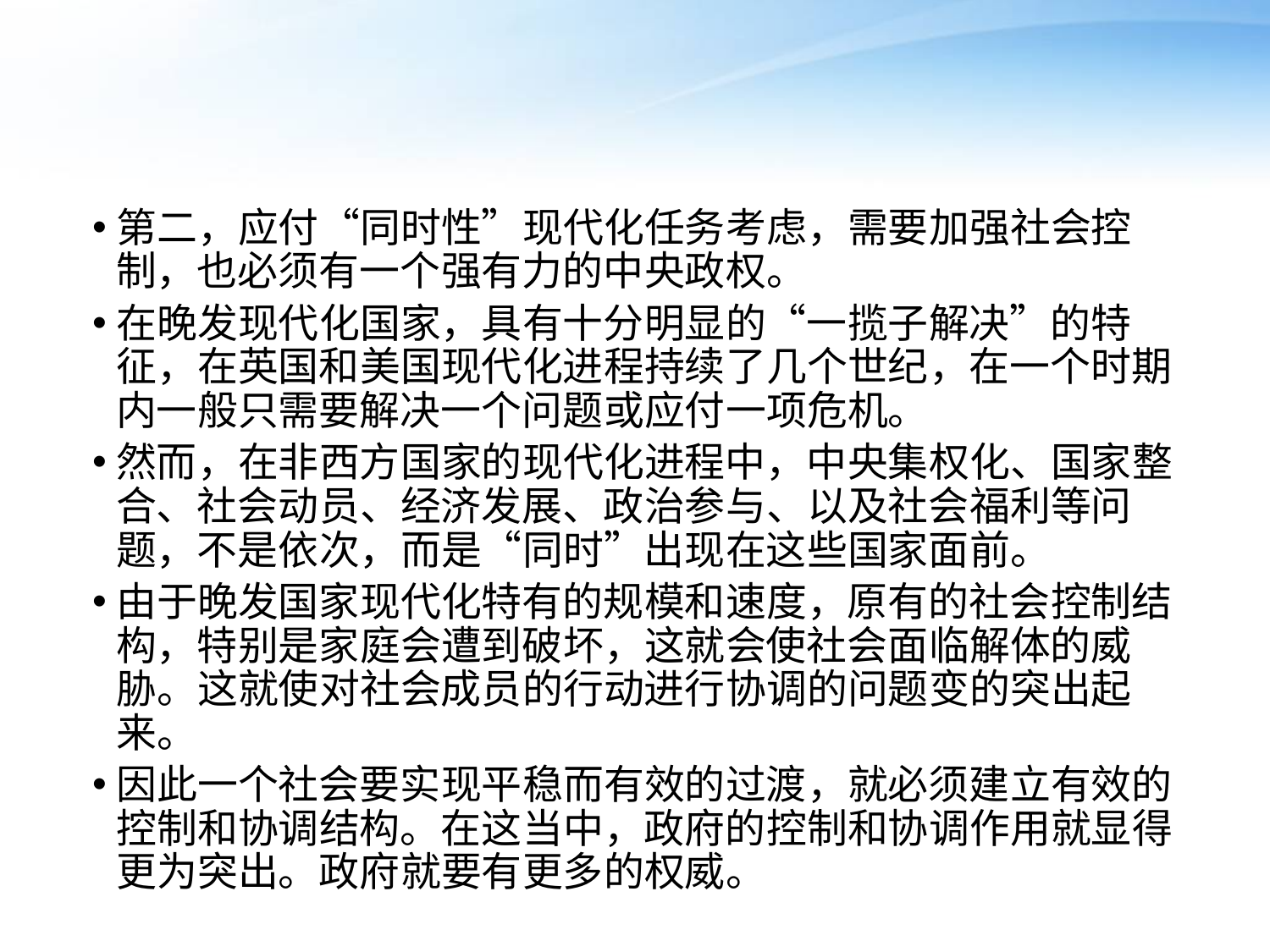

#
第二，应付“同时性”现代化任务考虑，需要加强社会控制，也必须有一个强有力的中央政权。
在晚发现代化国家，具有十分明显的“一揽子解决”的特征，在英国和美国现代化进程持续了几个世纪，在一个时期内一般只需要解决一个问题或应付一项危机。
然而，在非西方国家的现代化进程中，中央集权化、国家整合、社会动员、经济发展、政治参与、以及社会福利等问题，不是依次，而是“同时”出现在这些国家面前。
由于晚发国家现代化特有的规模和速度，原有的社会控制结构，特别是家庭会遭到破坏，这就会使社会面临解体的威胁。这就使对社会成员的行动进行协调的问题变的突出起来。
因此一个社会要实现平稳而有效的过渡，就必须建立有效的控制和协调结构。在这当中，政府的控制和协调作用就显得更为突出。政府就要有更多的权威。